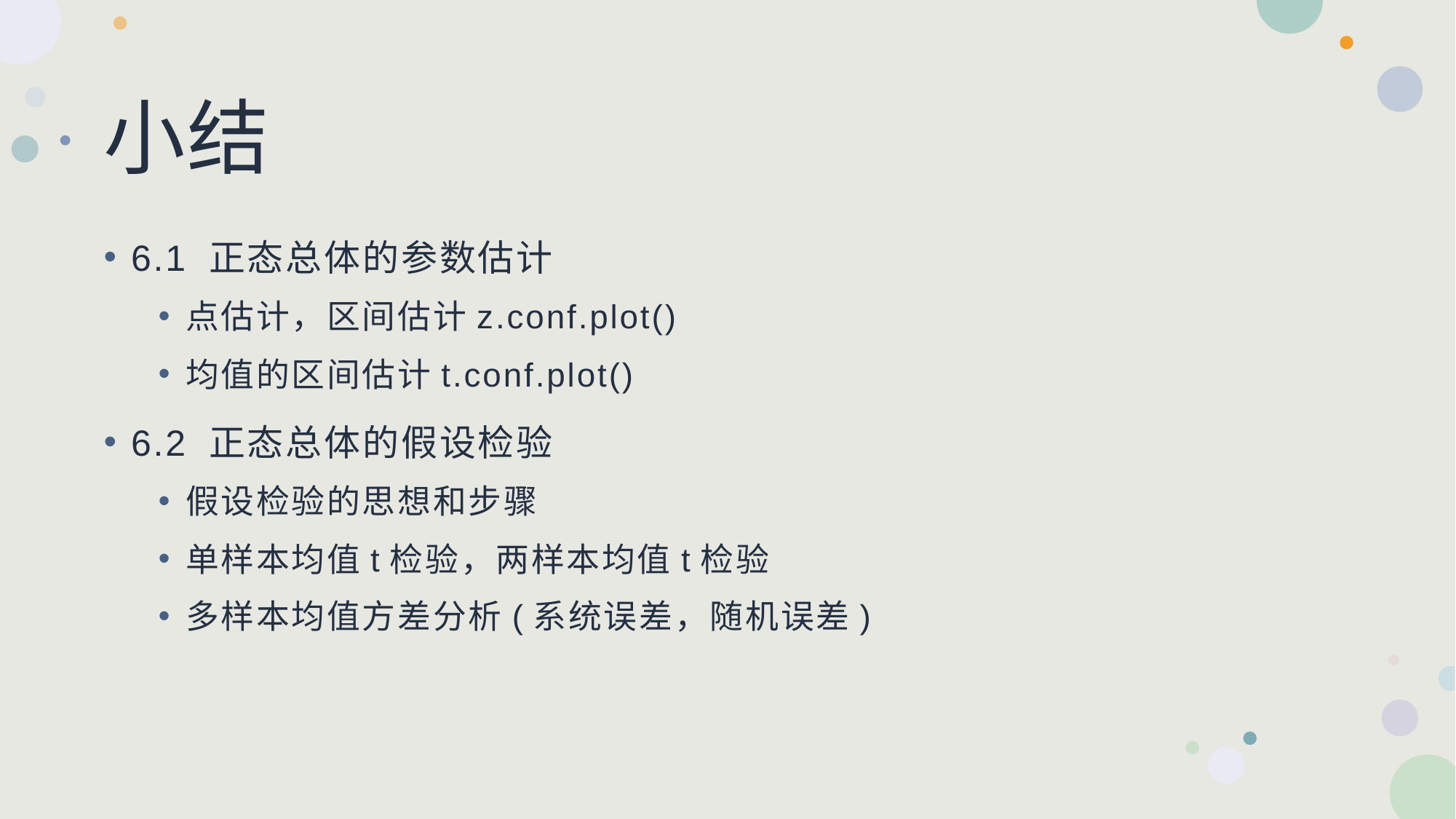

# 小结
6.1 正态总体的参数估计
点估计，区间估计z.conf.plot()
均值的区间估计t.conf.plot()
6.2 正态总体的假设检验
假设检验的思想和步骤
单样本均值t检验，两样本均值t检验
多样本均值方差分析(系统误差，随机误差)